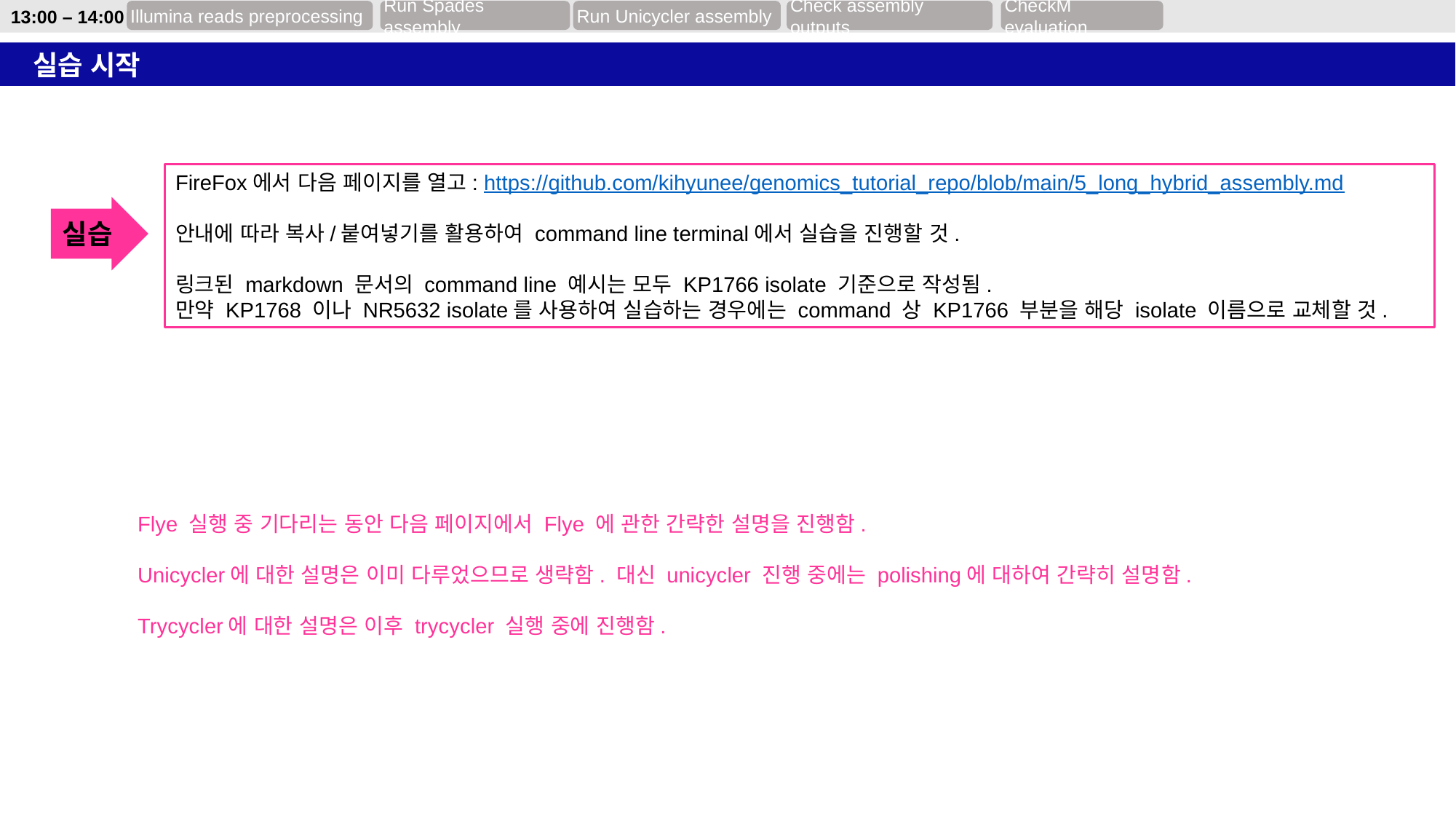

13:00 – 14:00
Run Spades assembly
Run Unicycler assembly
Check assembly outputs
CheckM evaluation
Illumina reads preprocessing
실습 시작
FireFox에서 다음 페이지를 열고: https://github.com/kihyunee/genomics_tutorial_repo/blob/main/5_long_hybrid_assembly.md

안내에 따라 복사/붙여넣기를 활용하여 command line terminal에서 실습을 진행할 것.

링크된 markdown 문서의 command line 예시는 모두 KP1766 isolate 기준으로 작성됨.
만약 KP1768 이나 NR5632 isolate를 사용하여 실습하는 경우에는 command 상 KP1766 부분을 해당 isolate 이름으로 교체할 것.

실습
Flye 실행 중 기다리는 동안 다음 페이지에서 Flye 에 관한 간략한 설명을 진행함.

Unicycler에 대한 설명은 이미 다루었으므로 생략함. 대신 unicycler 진행 중에는 polishing에 대하여 간략히 설명함.

Trycycler에 대한 설명은 이후 trycycler 실행 중에 진행함.